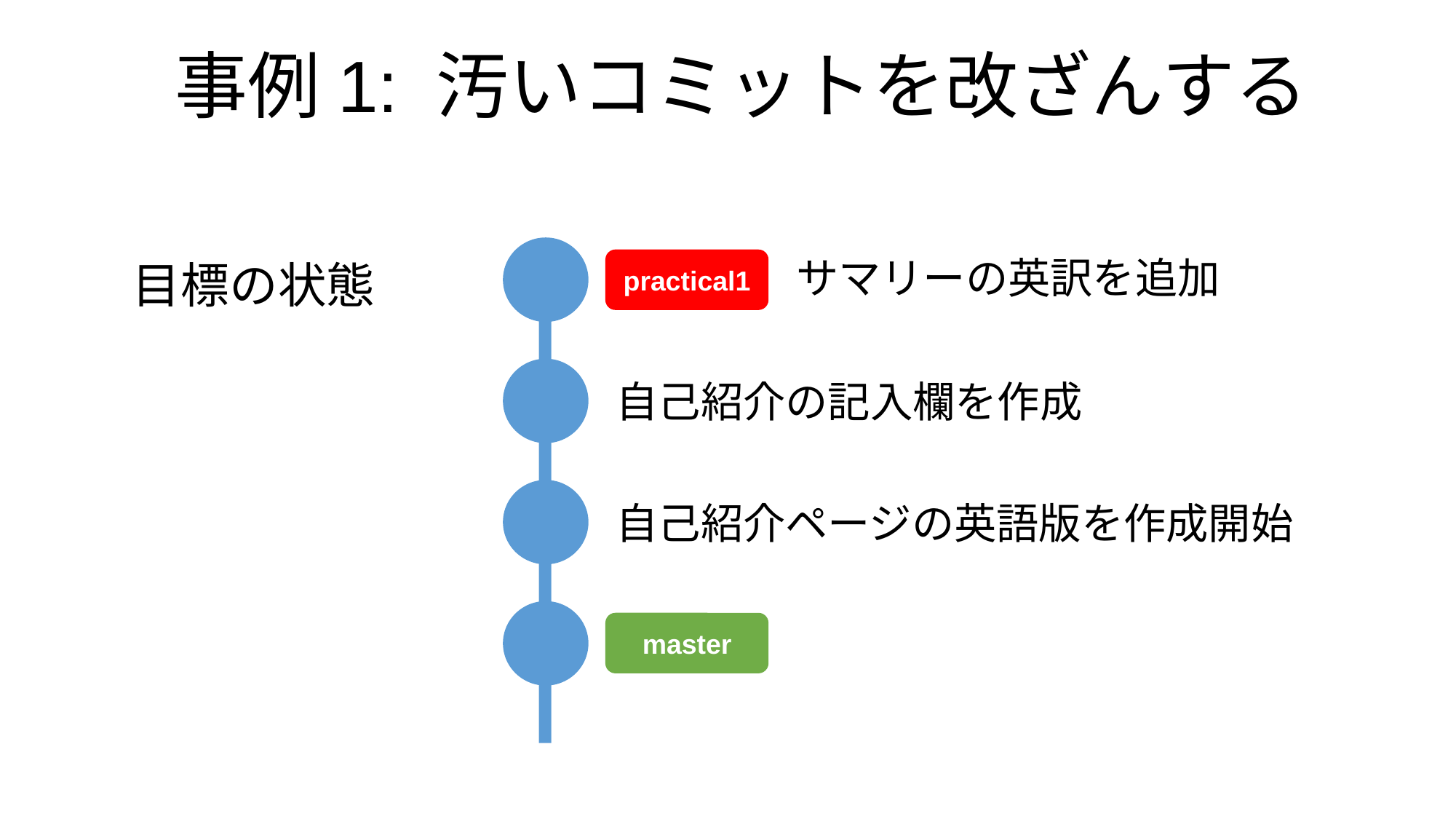

事例1: 汚いコミットを改ざんする

サマリーの英訳を追加

practical1

自己紹介の記入欄を作成

自己紹介ページの英語版を作成開始

master
目標の状態